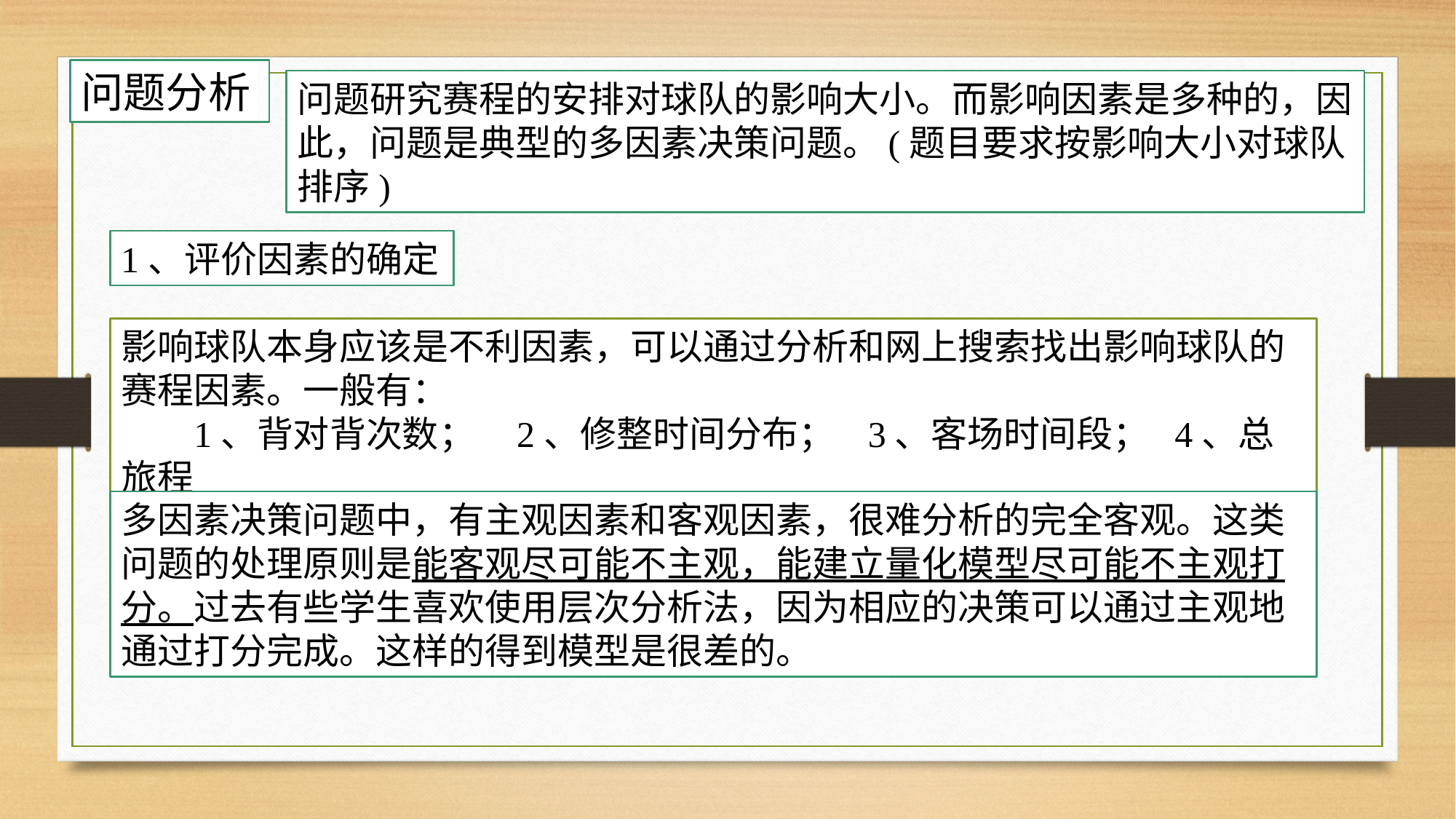

问题分析
问题研究赛程的安排对球队的影响大小。而影响因素是多种的，因此，问题是典型的多因素决策问题。(题目要求按影响大小对球队排序)
1、评价因素的确定
影响球队本身应该是不利因素，可以通过分析和网上搜索找出影响球队的赛程因素。一般有：
        1、背对背次数；    2、修整时间分布；   3、客场时间段；  4、总旅程
多因素决策问题中，有主观因素和客观因素，很难分析的完全客观。这类问题的处理原则是能客观尽可能不主观，能建立量化模型尽可能不主观打分。过去有些学生喜欢使用层次分析法，因为相应的决策可以通过主观地通过打分完成。这样的得到模型是很差的。